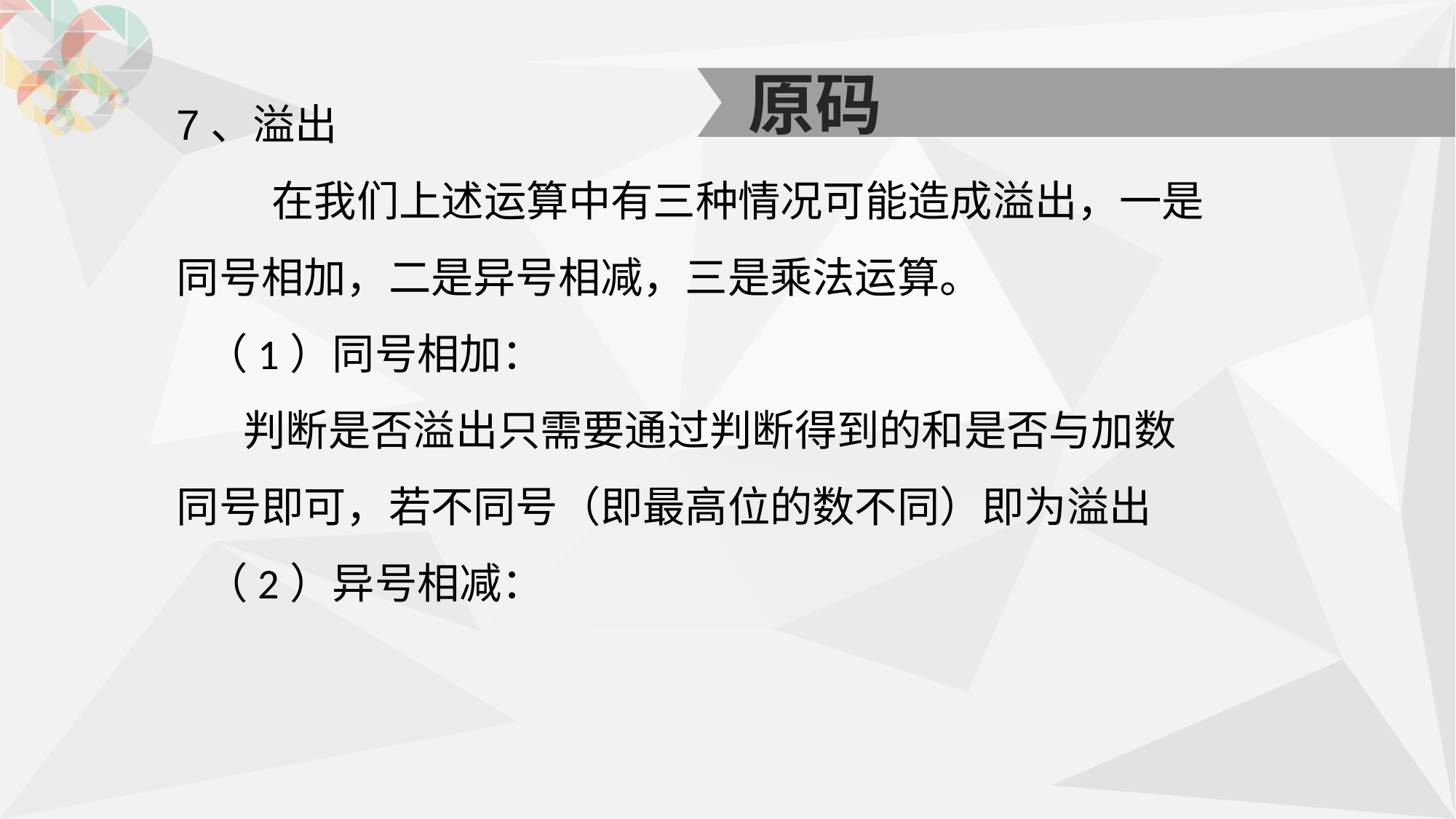

原码

7、溢出
         在我们上述运算中有三种情况可能造成溢出，一是同号相加，二是异号相减，三是乘法运算。
  （1）同号相加：
      判断是否溢出只需要通过判断得到的和是否与加数同号即可，若不同号（即最高位的数不同）即为溢出
  （2）异号相减：